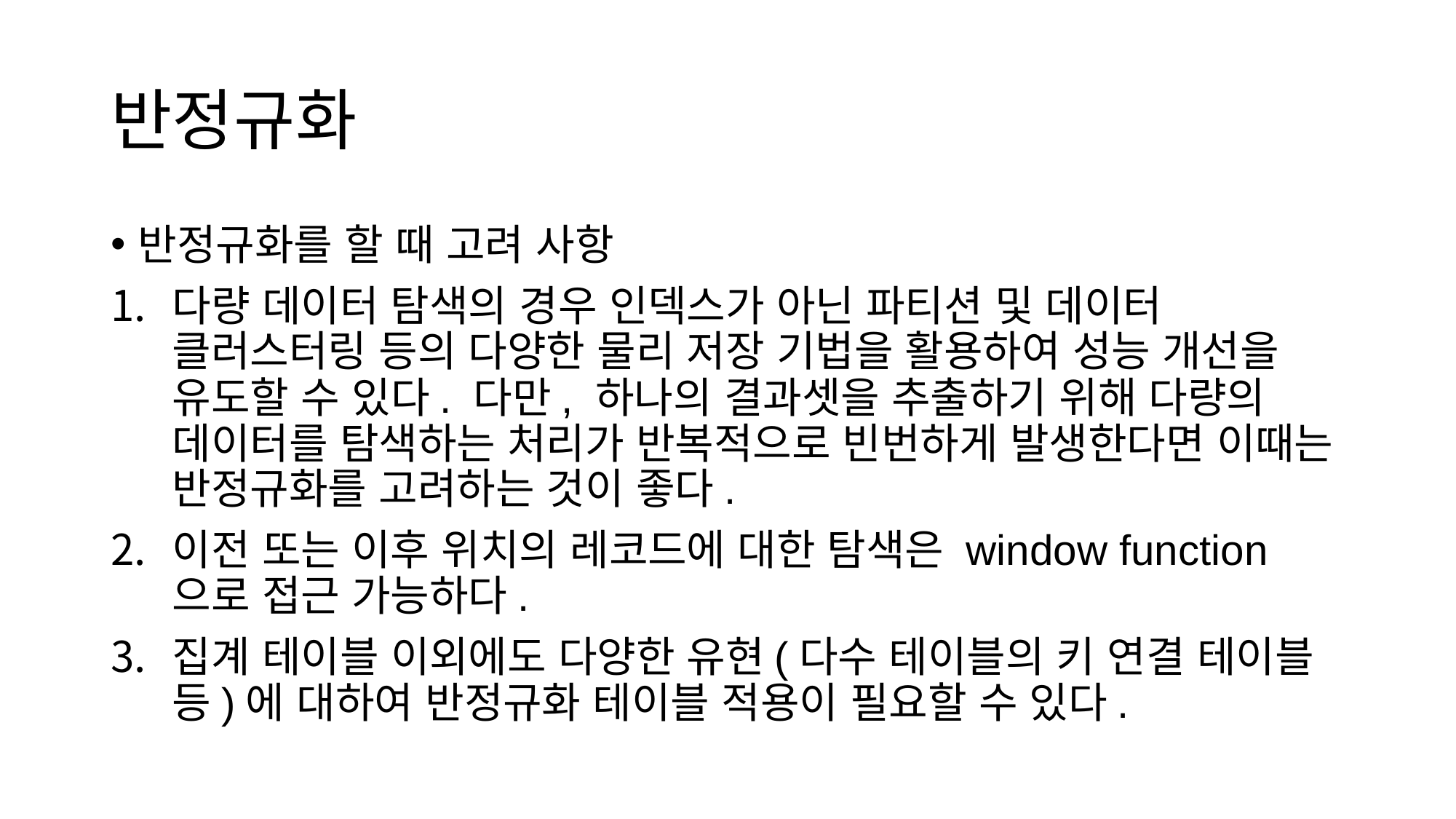

# 반정규화
반정규화를 할 때 고려 사항
다량 데이터 탐색의 경우 인덱스가 아닌 파티션 및 데이터 클러스터링 등의 다양한 물리 저장 기법을 활용하여 성능 개선을 유도할 수 있다. 다만, 하나의 결과셋을 추출하기 위해 다량의 데이터를 탐색하는 처리가 반복적으로 빈번하게 발생한다면 이때는 반정규화를 고려하는 것이 좋다.
이전 또는 이후 위치의 레코드에 대한 탐색은 window function으로 접근 가능하다.
집계 테이블 이외에도 다양한 유현(다수 테이블의 키 연결 테이블 등)에 대하여 반정규화 테이블 적용이 필요할 수 있다.